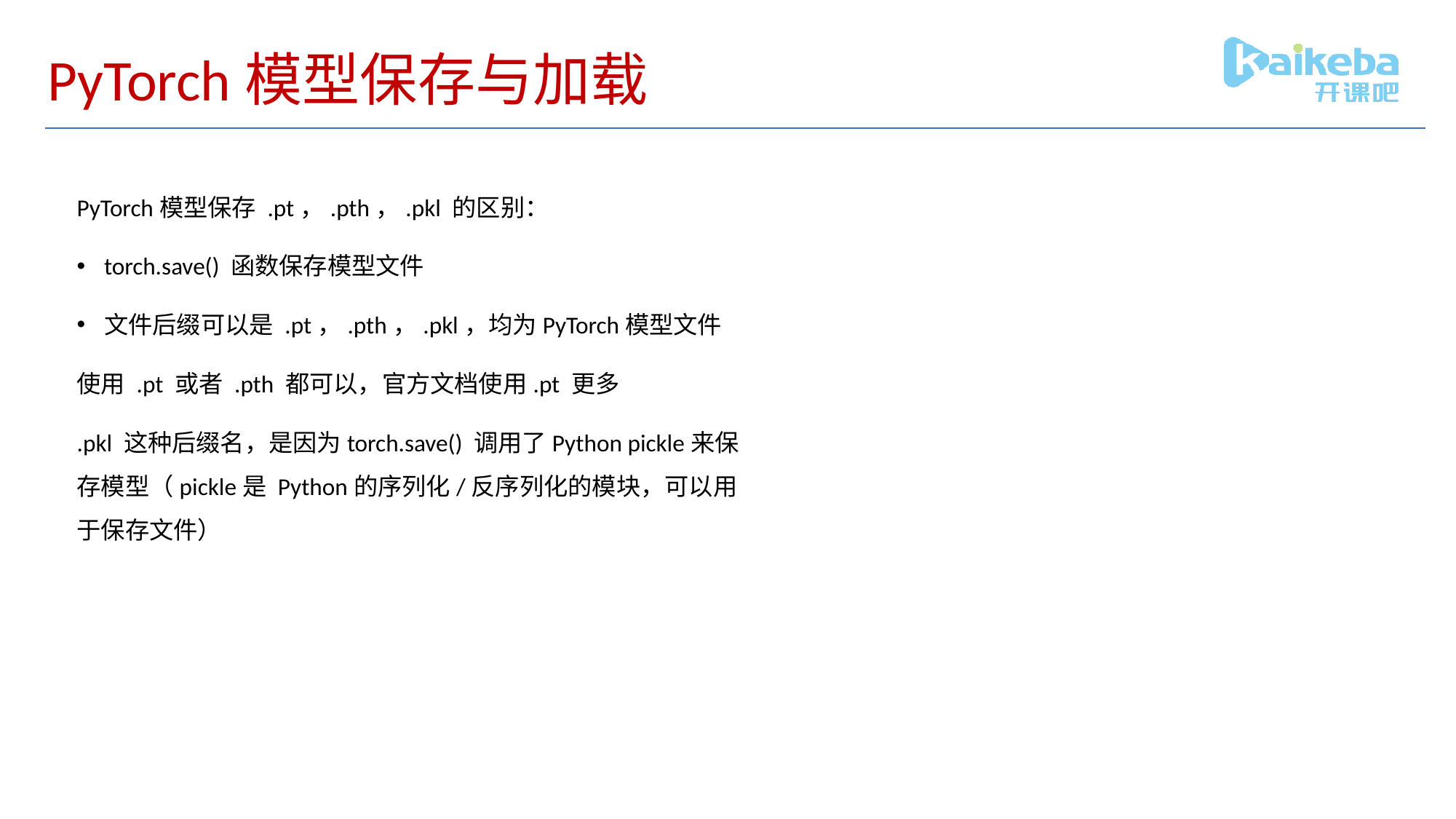

# PyTorch模型保存与加载
PyTorch模型保存 .pt，.pth，.pkl 的区别：
torch.save() 函数保存模型文件
文件后缀可以是 .pt，.pth，.pkl，均为PyTorch模型文件
使用 .pt 或者 .pth 都可以，官方文档使用.pt 更多
.pkl 这种后缀名，是因为torch.save() 调用了Python pickle来保存模型（pickle是 Python的序列化/反序列化的模块，可以用于保存文件）